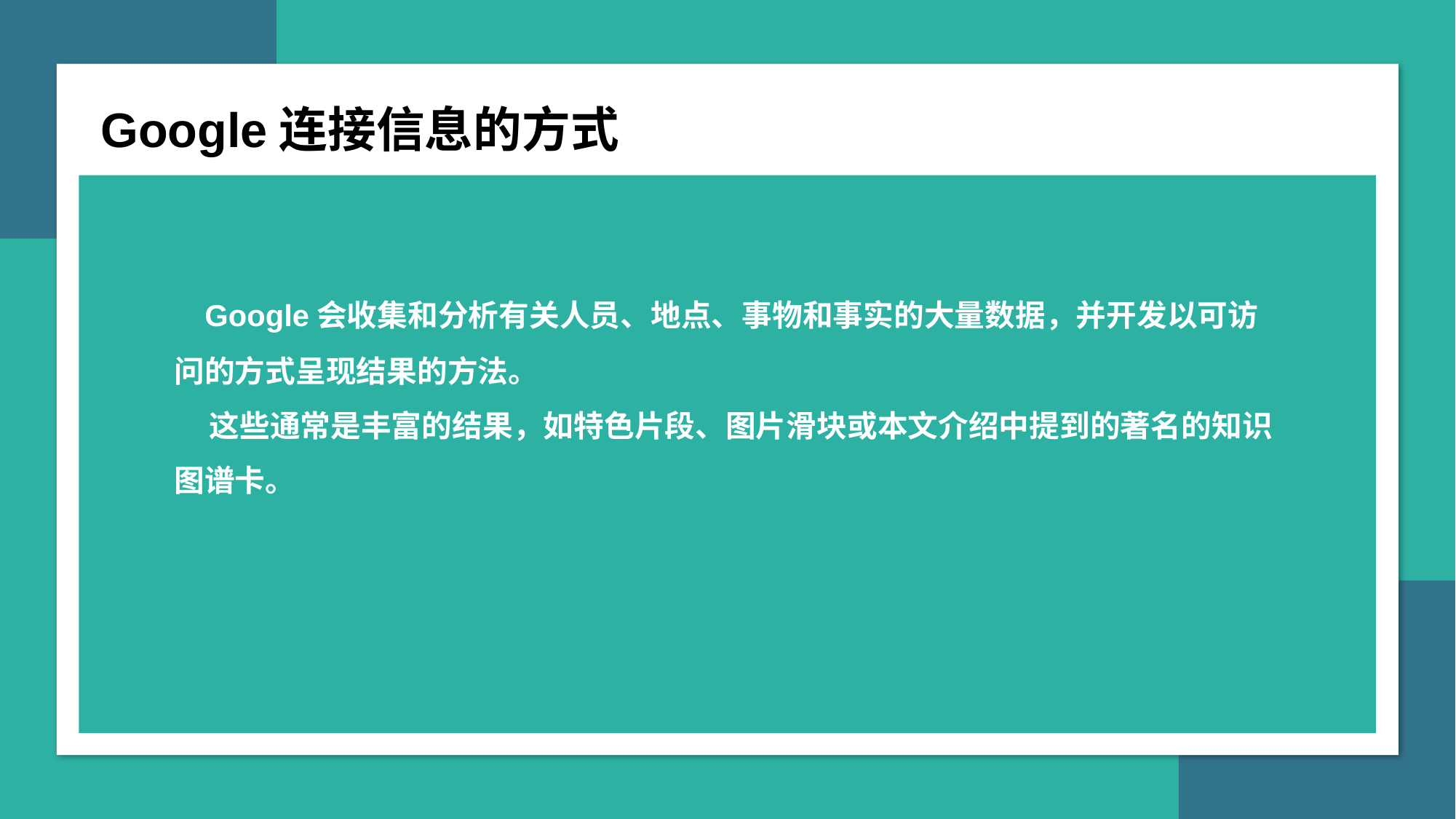

Google连接信息的方式

   Google会收集和分析有关人员、地点、事物和事实的大量数据，并开发以可访问的方式呈现结果的方法。
    这些通常是丰富的结果，如特色片段、图片滑块或本文介绍中提到的著名的知识图谱卡。